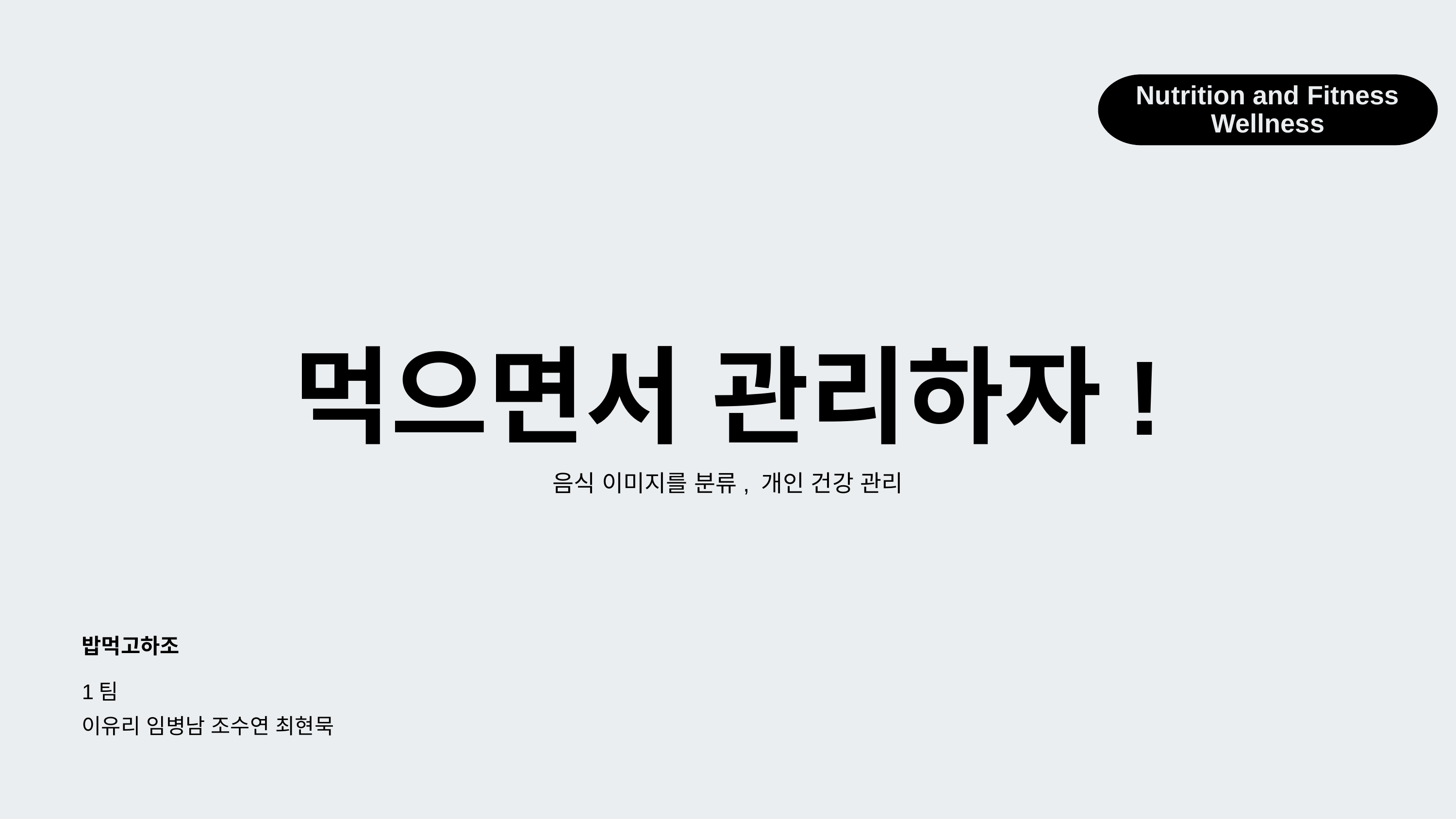

Nutrition and Fitness Wellness
먹으면서 관리하자!
음식 이미지를 분류, 개인 건강 관리
밥먹고하조
1팀
이유리 임병남 조수연 최현묵